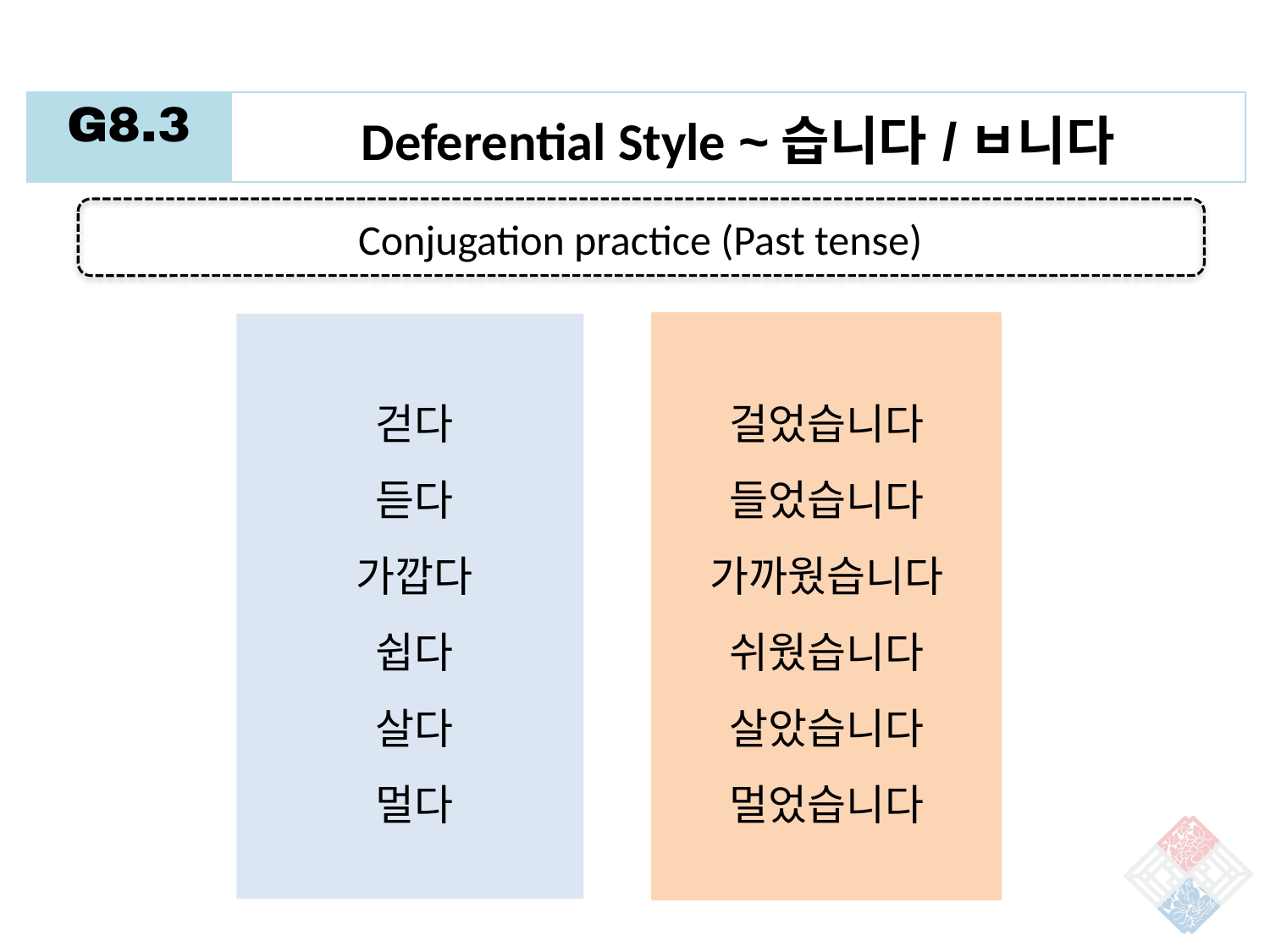

| G8.3 | Deferential Style ~습니다/ㅂ니다 |
| --- | --- |

Conjugation practice (Past tense)

걷다
듣다
가깝다
쉽다
살다
멀다
걸었습니다
들었습니다
가까웠습니다
쉬웠습니다
살았습니다
멀었습니다